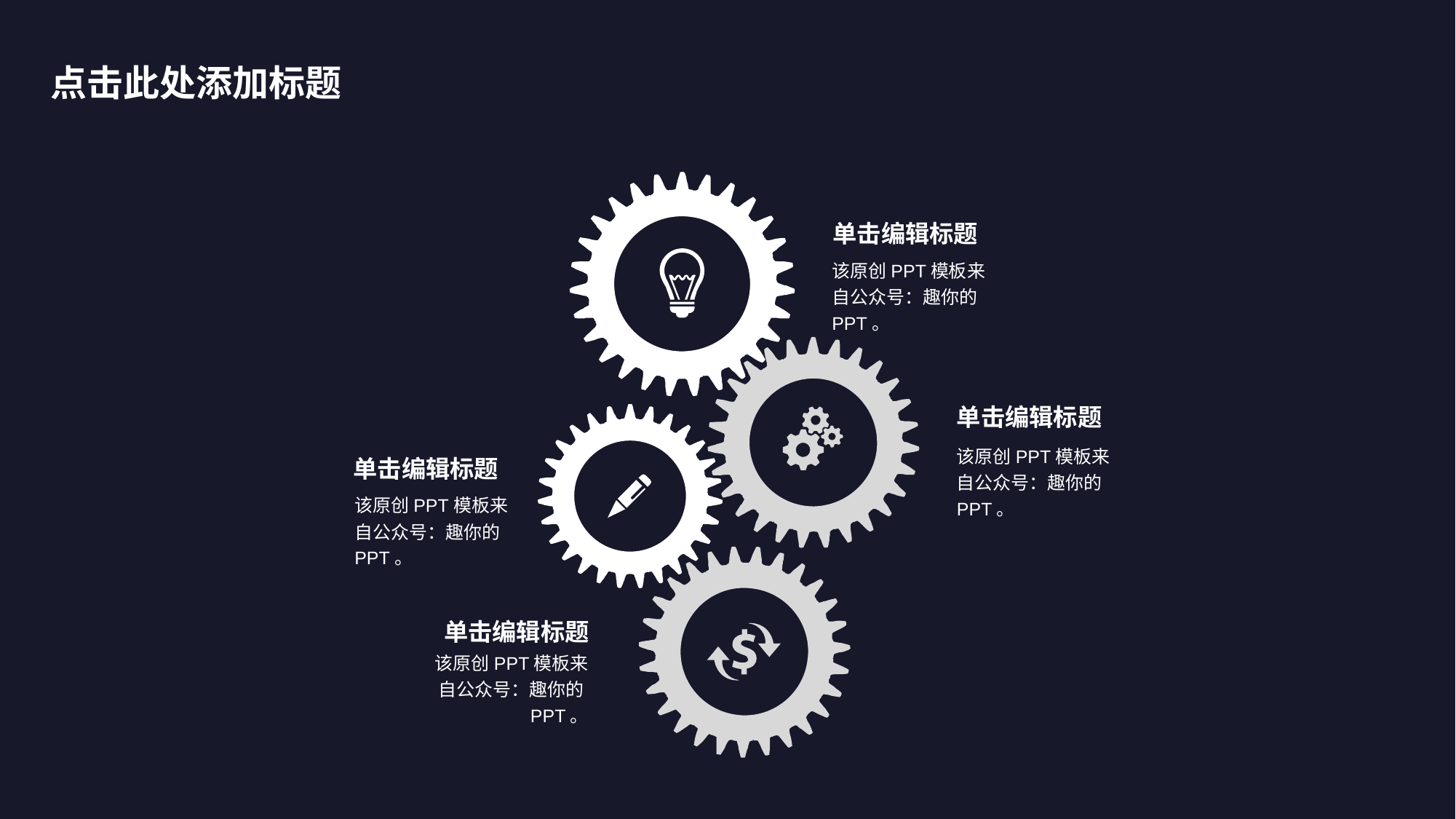

点击此处添加标题

单击编辑标题

该原创PPT模板来自公众号：趣你的PPT。

单击编辑标题

该原创PPT模板来自公众号：趣你的PPT。
单击编辑标题

该原创PPT模板来自公众号：趣你的PPT。

单击编辑标题

该原创PPT模板来自公众号：趣你的PPT。